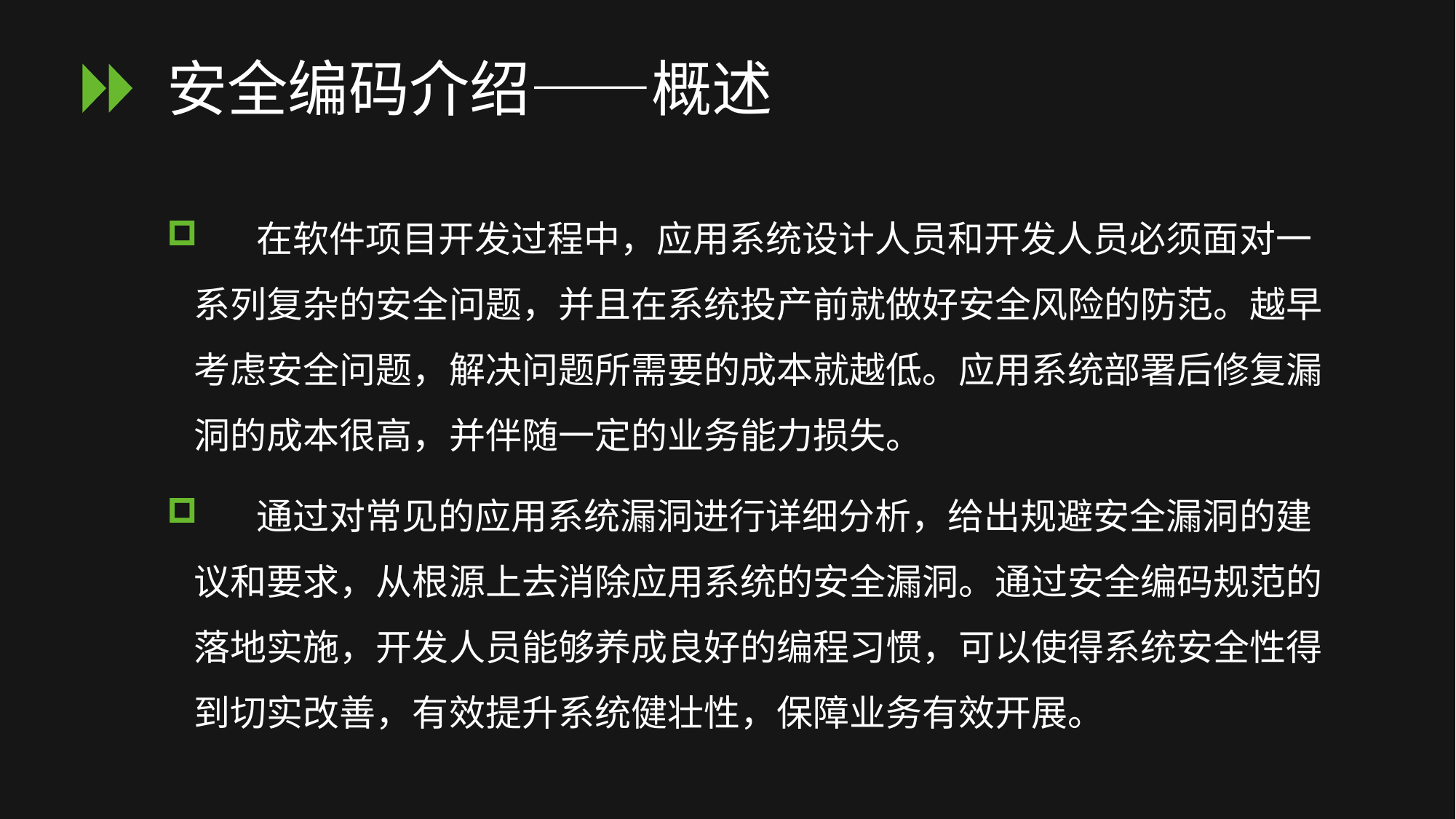

# 安全编码介绍——概述
      在软件项目开发过程中，应用系统设计人员和开发人员必须面对一系列复杂的安全问题，并且在系统投产前就做好安全风险的防范。越早考虑安全问题，解决问题所需要的成本就越低。应用系统部署后修复漏洞的成本很高，并伴随一定的业务能力损失。
      通过对常见的应用系统漏洞进行详细分析，给出规避安全漏洞的建议和要求，从根源上去消除应用系统的安全漏洞。通过安全编码规范的落地实施，开发人员能够养成良好的编程习惯，可以使得系统安全性得到切实改善，有效提升系统健壮性，保障业务有效开展。